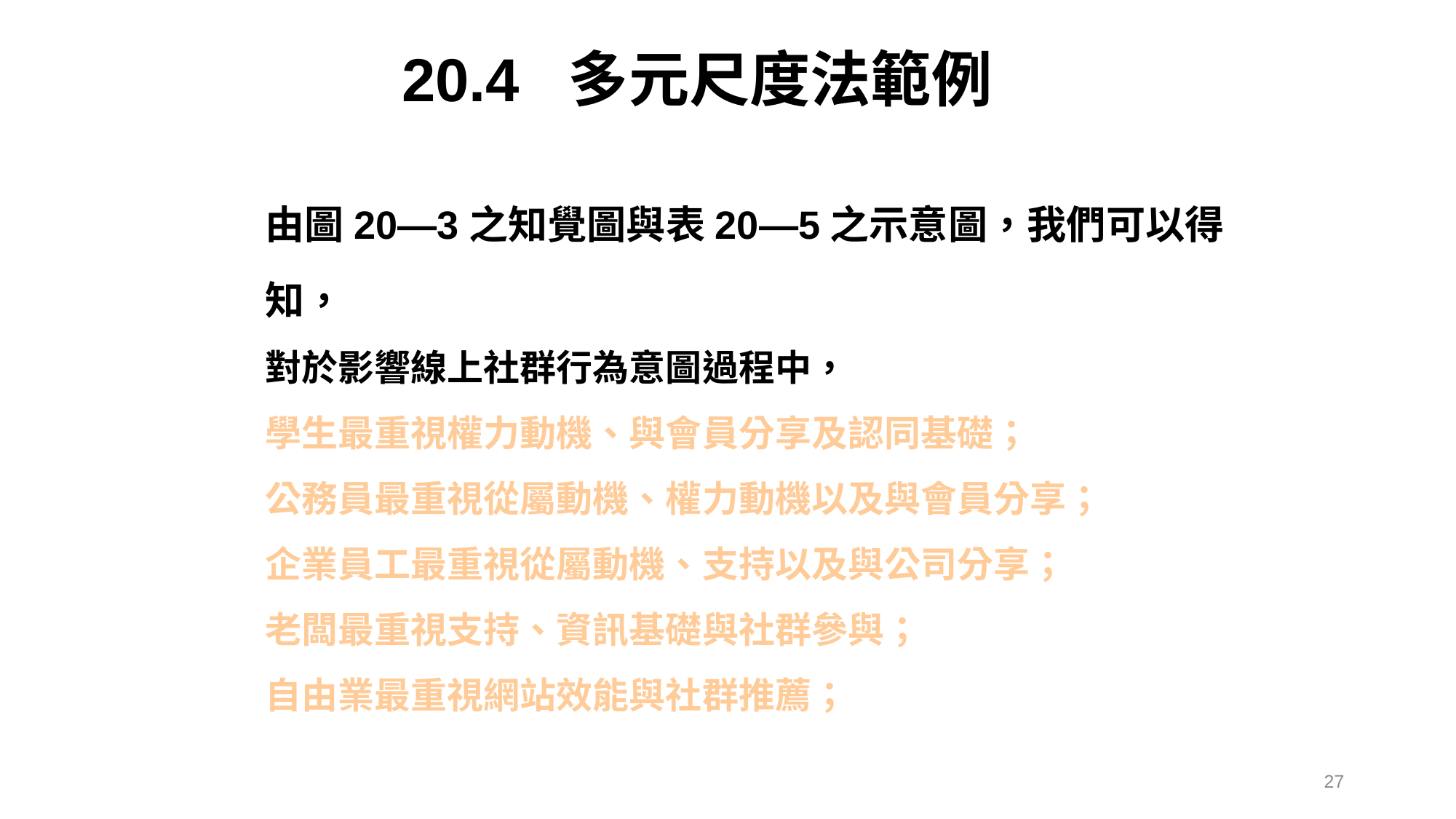

20.4  多元尺度法範例
由圖20—3之知覺圖與表20—5之示意圖，我們可以得知，
對於影響線上社群行為意圖過程中，
學生最重視權力動機、與會員分享及認同基礎；
公務員最重視從屬動機、權力動機以及與會員分享；
企業員工最重視從屬動機、支持以及與公司分享；
老闆最重視支持、資訊基礎與社群參與；
自由業最重視網站效能與社群推薦；

27